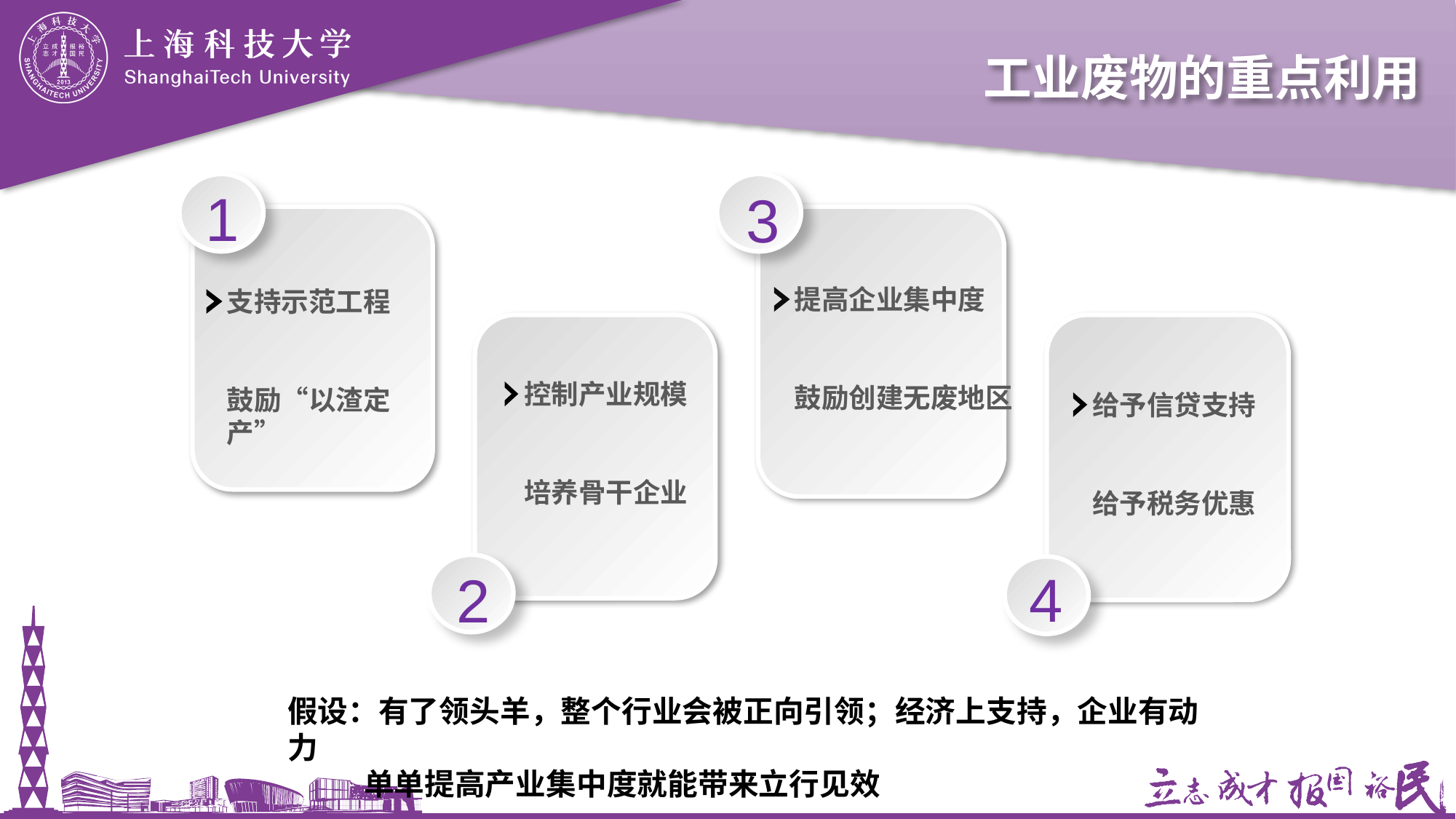

# 工业废物的重点利用

1
3

提高企业集中度

鼓励创建无废地区

支持示范工程

鼓励“以渣定产”

控制产业规模

培养骨干企业

给予信贷支持

给予税务优惠

4
2

假设：有了领头羊，整个行业会被正向引领；经济上支持，企业有动力
          单单提高产业集中度就能带来立行见效